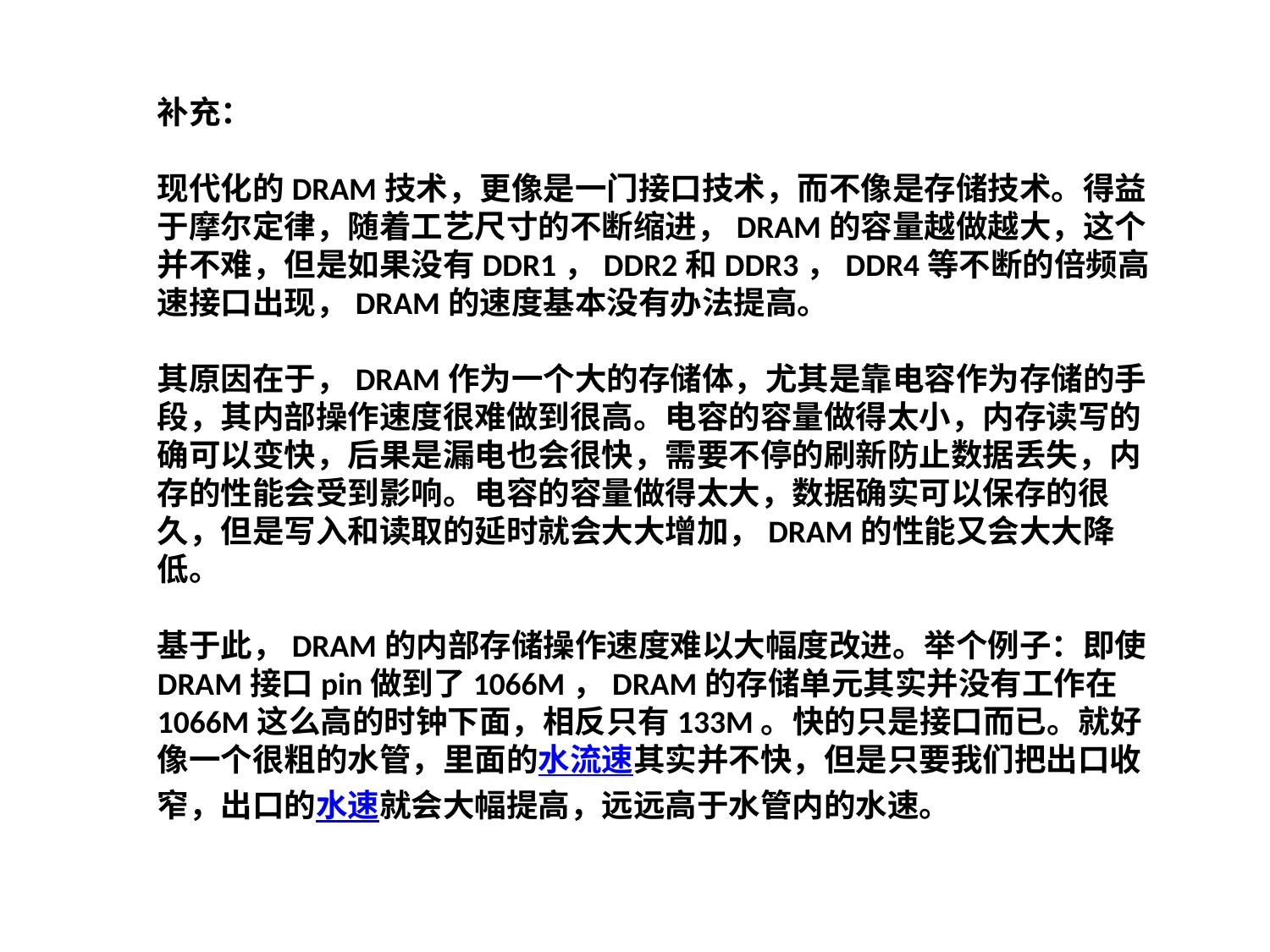

补充：

现代化的DRAM技术，更像是一门接口技术，而不像是存储技术。得益于摩尔定律，随着工艺尺寸的不断缩进，DRAM的容量越做越大，这个并不难，但是如果没有DDR1，DDR2和DDR3，DDR4等不断的倍频高速接口出现，DRAM的速度基本没有办法提高。

其原因在于，DRAM作为一个大的存储体，尤其是靠电容作为存储的手段，其内部操作速度很难做到很高。电容的容量做得太小，内存读写的确可以变快，后果是漏电也会很快，需要不停的刷新防止数据丢失，内存的性能会受到影响。电容的容量做得太大，数据确实可以保存的很久，但是写入和读取的延时就会大大增加，DRAM的性能又会大大降低。

基于此，DRAM的内部存储操作速度难以大幅度改进。举个例子：即使DRAM接口pin做到了1066M，DRAM的存储单元其实并没有工作在1066M这么高的时钟下面，相反只有133M。快的只是接口而已。就好像一个很粗的水管，里面的水流速其实并不快，但是只要我们把出口收窄，出口的水速就会大幅提高，远远高于水管内的水速。